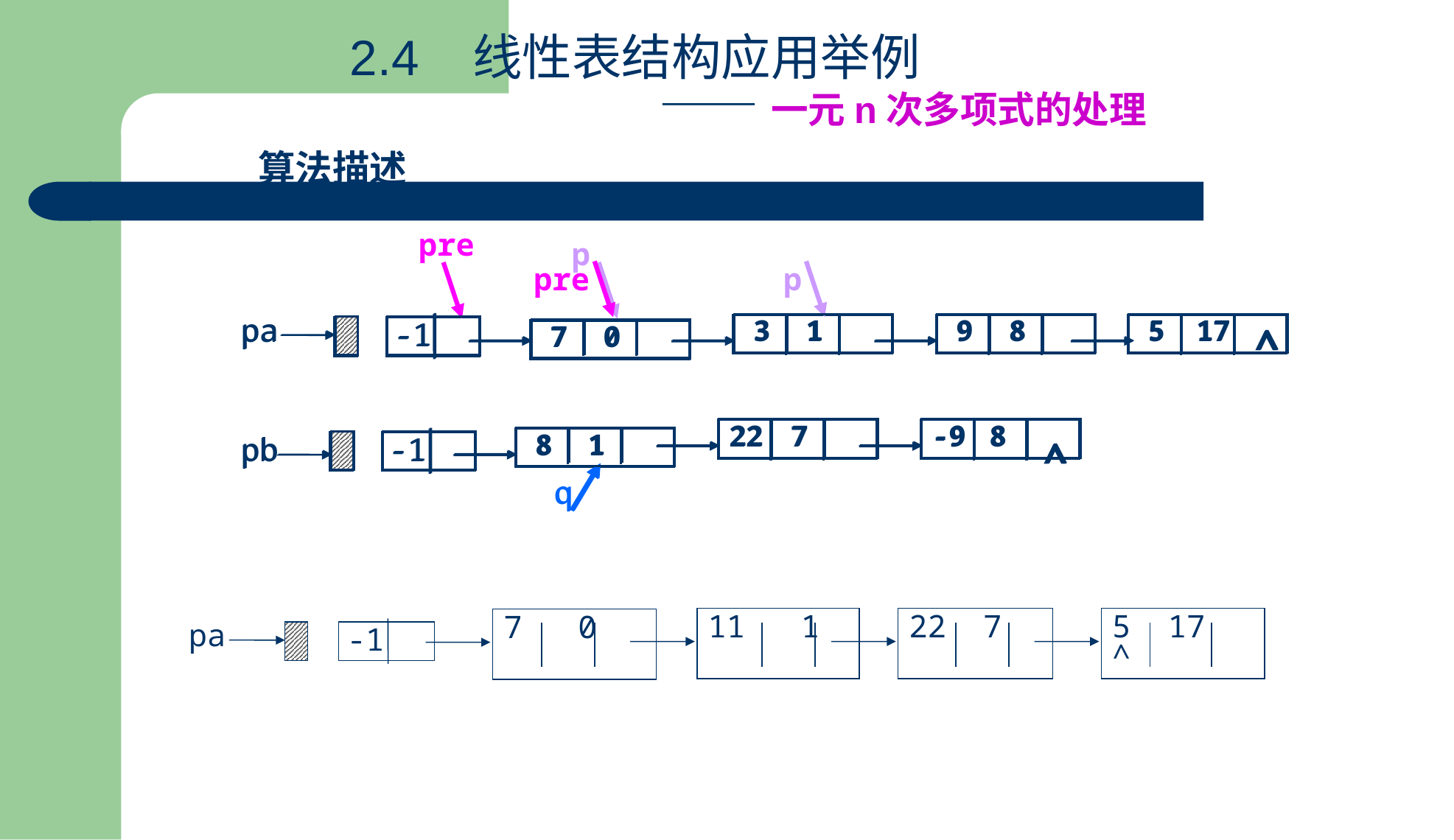

2.4   线性表结构应用举例
                            ——一元n次多项式的处理
算法描述
pre

p

pa

3
1

9
8

5
17
-1

7
0
^

22
7

-9
8

8
1
-1
pb
^

q
pre

p

pa

3
1

9
8

5
17
-1

7
0
^

22
7

-9
8

8
1
-1
pb
^

q
pa

-1
11   1

22  7

5  17   ^

7   0